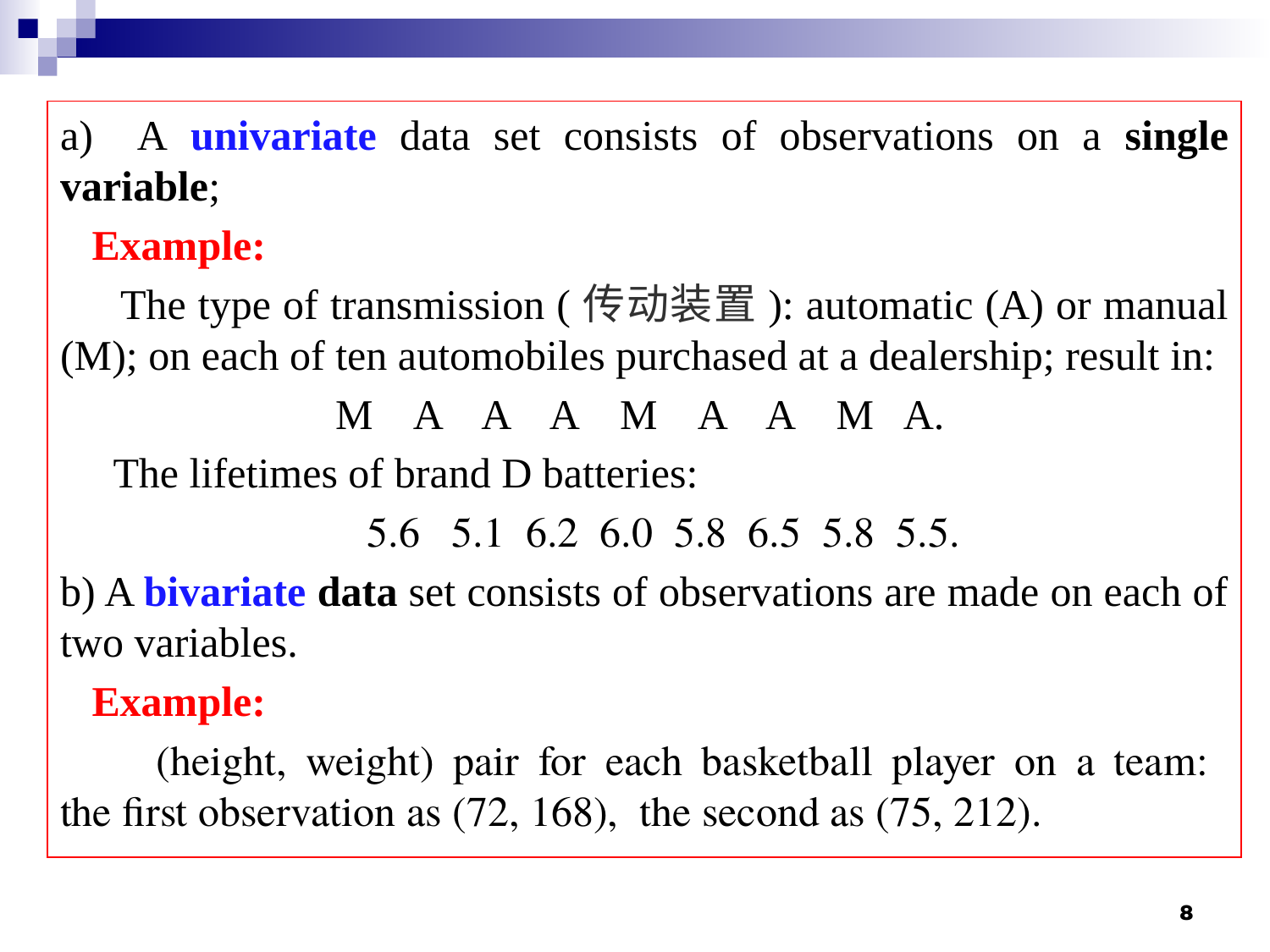

a)  A univariate data set consists of observations on a single variable;
   Example:
     The type of transmission (传动装置): automatic (A) or manual (M); on each of ten automobiles purchased at a dealership; result in:
                          M    A    A    A    M    A    A    M   A.
     The lifetimes of brand D batteries:
                             5.6   5.1  6.2  6.0  5.8  6.5  5.8  5.5.
b) A bivariate data set consists of observations are made on each of two variables.
   Example:
     (height, weight) pair for each basketball player on a team:
the first observation as (72, 168),  the second as (75, 212).
8